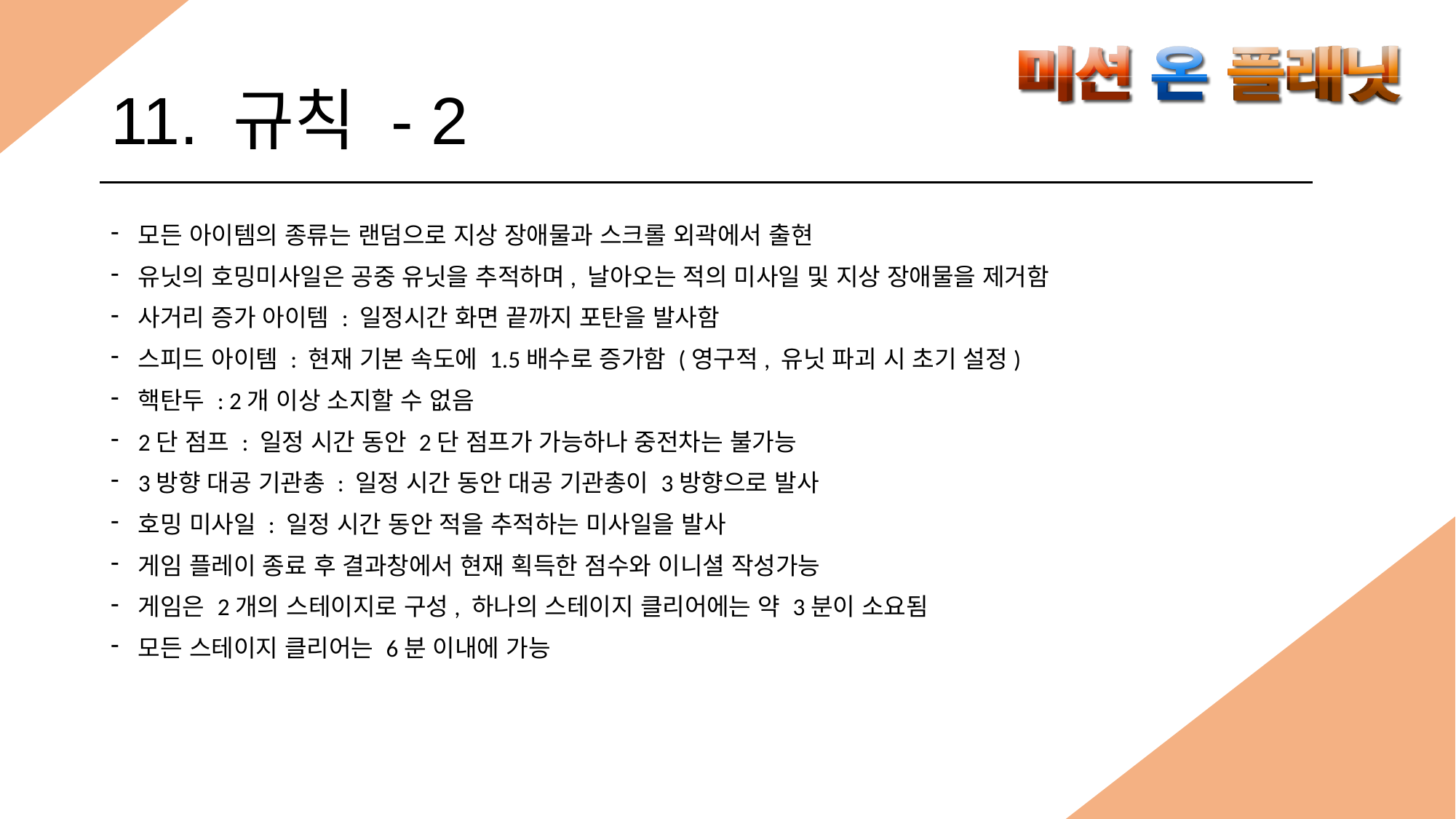

# 11. 규칙 - 2
모든 아이템의 종류는 랜덤으로 지상 장애물과 스크롤 외곽에서 출현
유닛의 호밍미사일은 공중 유닛을 추적하며, 날아오는 적의 미사일 및 지상 장애물을 제거함
사거리 증가 아이템 : 일정시간 화면 끝까지 포탄을 발사함
스피드 아이템 : 현재 기본 속도에 1.5배수로 증가함 (영구적, 유닛 파괴 시 초기 설정)
핵탄두 : 2개 이상 소지할 수 없음
2단 점프 : 일정 시간 동안 2단 점프가 가능하나 중전차는 불가능
3방향 대공 기관총 : 일정 시간 동안 대공 기관총이 3방향으로 발사
호밍 미사일 : 일정 시간 동안 적을 추적하는 미사일을 발사
게임 플레이 종료 후 결과창에서 현재 획득한 점수와 이니셜 작성가능
게임은 2개의 스테이지로 구성, 하나의 스테이지 클리어에는 약 3분이 소요됨
모든 스테이지 클리어는 6분 이내에 가능